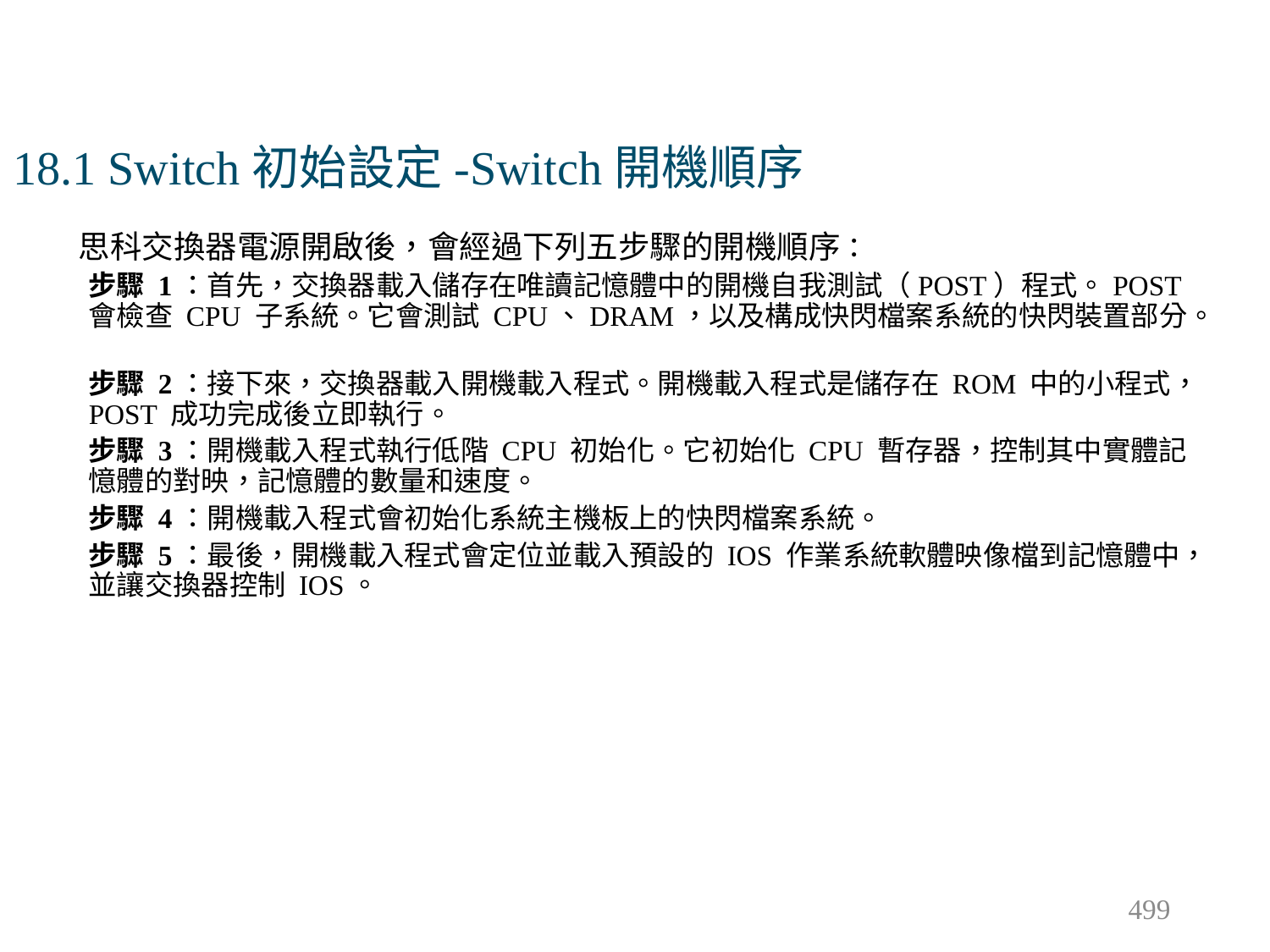

# 18.1 Switch初始設定-Switch開機順序
思科交換器電源開啟後，會經過下列五步驟的開機順序：
步驟 1：首先，交換器載入儲存在唯讀記憶體中的開機自我測試（POST）程式。POST 會檢查 CPU 子系統。它會測試 CPU、DRAM，以及構成快閃檔案系統的快閃裝置部分。
步驟 2：接下來，交換器載入開機載入程式。開機載入程式是儲存在 ROM 中的小程式，POST 成功完成後立即執行。
步驟 3：開機載入程式執行低階 CPU 初始化。它初始化 CPU 暫存器，控制其中實體記憶體的對映，記憶體的數量和速度。
步驟 4：開機載入程式會初始化系統主機板上的快閃檔案系統。
步驟 5：最後，開機載入程式會定位並載入預設的 IOS 作業系統軟體映像檔到記憶體中，並讓交換器控制 IOS。

499